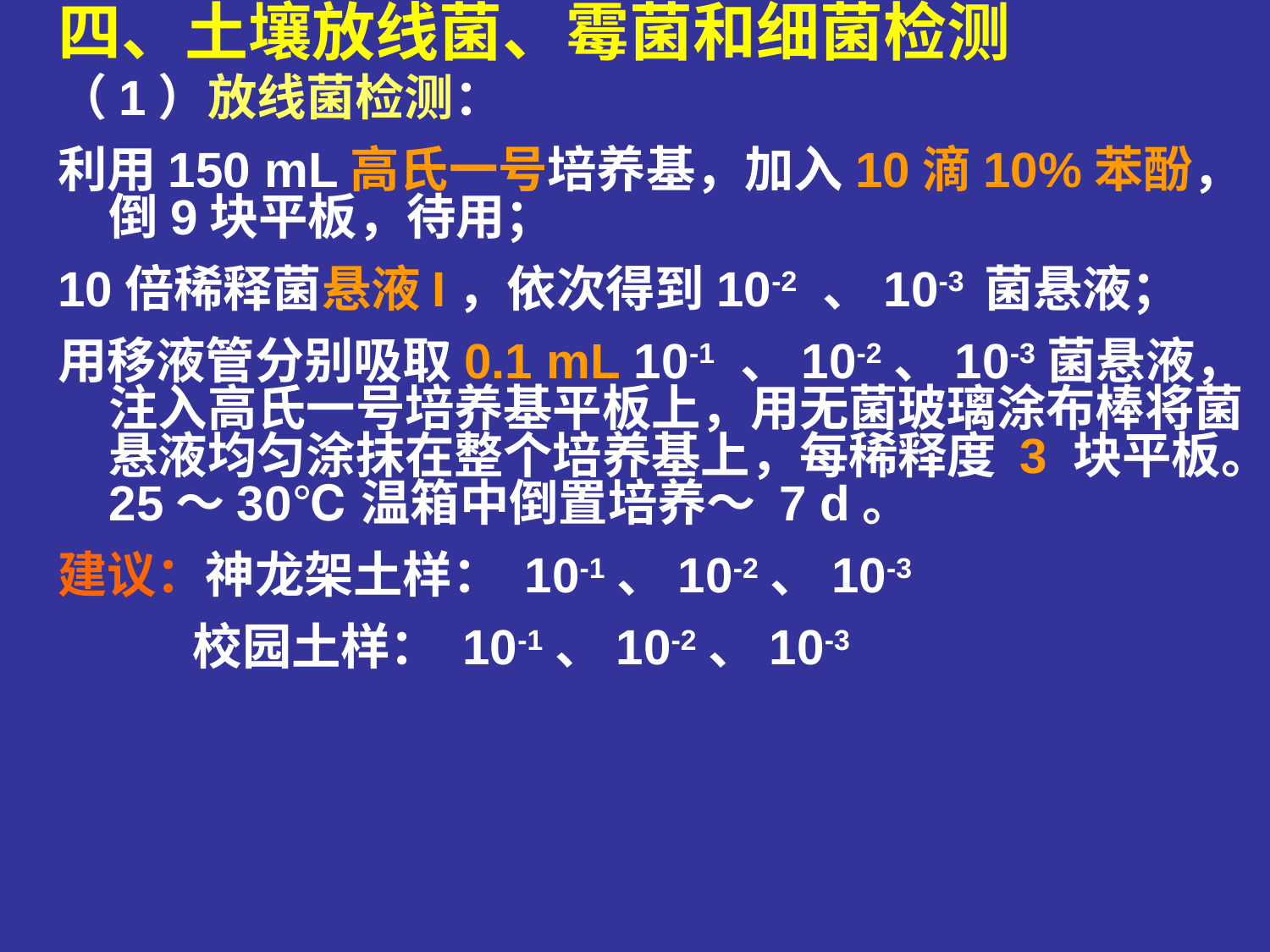

四、土壤放线菌、霉菌和细菌检测
（1）放线菌检测：
利用150 mL高氏一号培养基，加入10滴10%苯酚，倒9块平板，待用；
10倍稀释菌悬液I，依次得到10-2 、10-3 菌悬液；
用移液管分别吸取0.1 mL 10-1 、10-2、10-3菌悬液，注入高氏一号培养基平板上，用无菌玻璃涂布棒将菌悬液均匀涂抹在整个培养基上，每稀释度 3 块平板。25～30℃温箱中倒置培养～ 7 d。
建议：神龙架土样： 10-1、10-2、10-3
           校园土样： 10-1、10-2、10-3